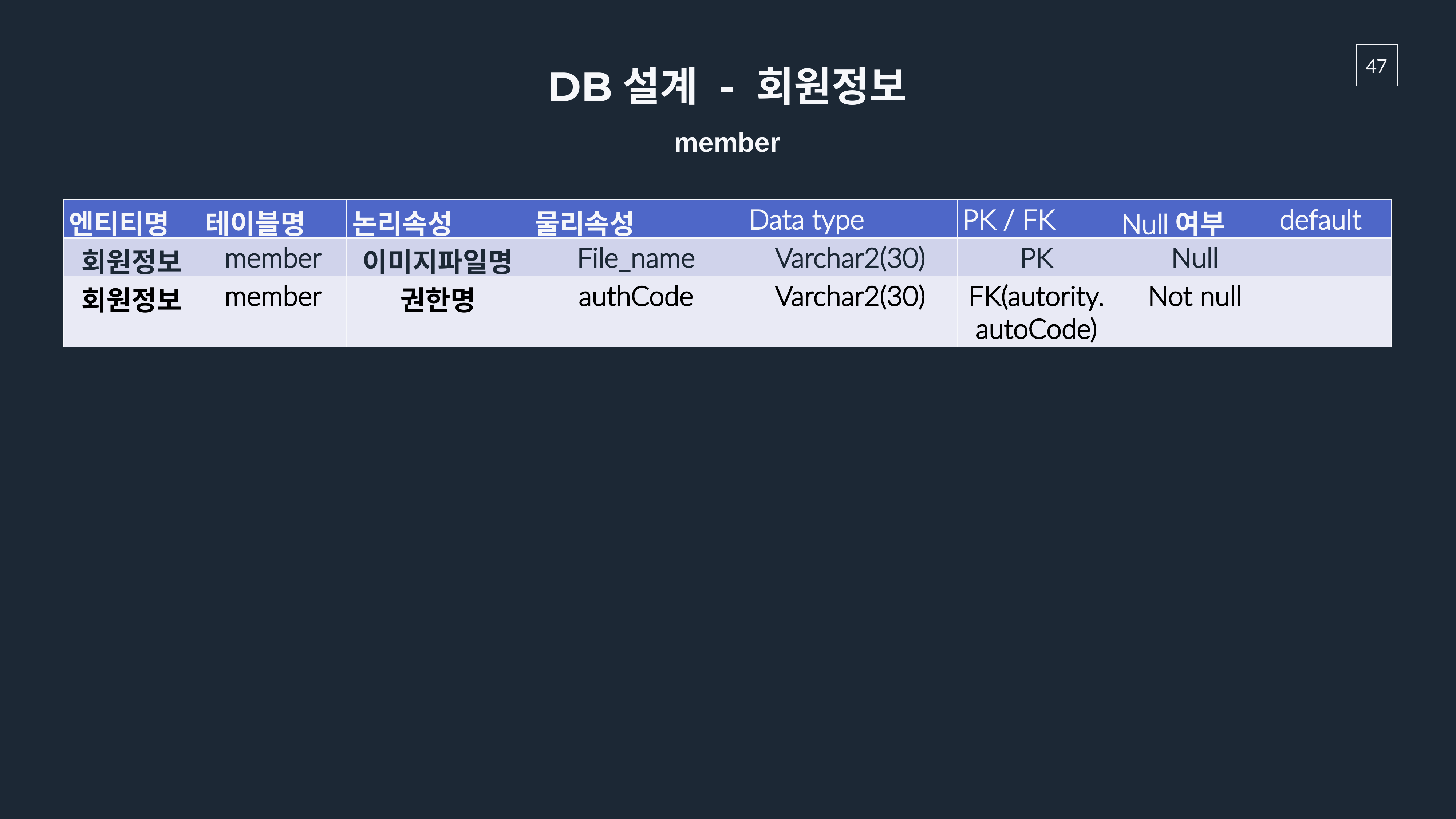

DB설계 - 회원정보
member
| 엔티티명 | 테이블명 | 논리속성 | 물리속성 | Data type | PK / FK | Null여부 | default |
| --- | --- | --- | --- | --- | --- | --- | --- |
| 회원정보 | member | 이미지파일명 | File\_name | Varchar2(30) | PK | Null |  |
| 회원정보 | member | 권한명 | authCode | Varchar2(30) | FK(autority.autoCode) | Not null |  |